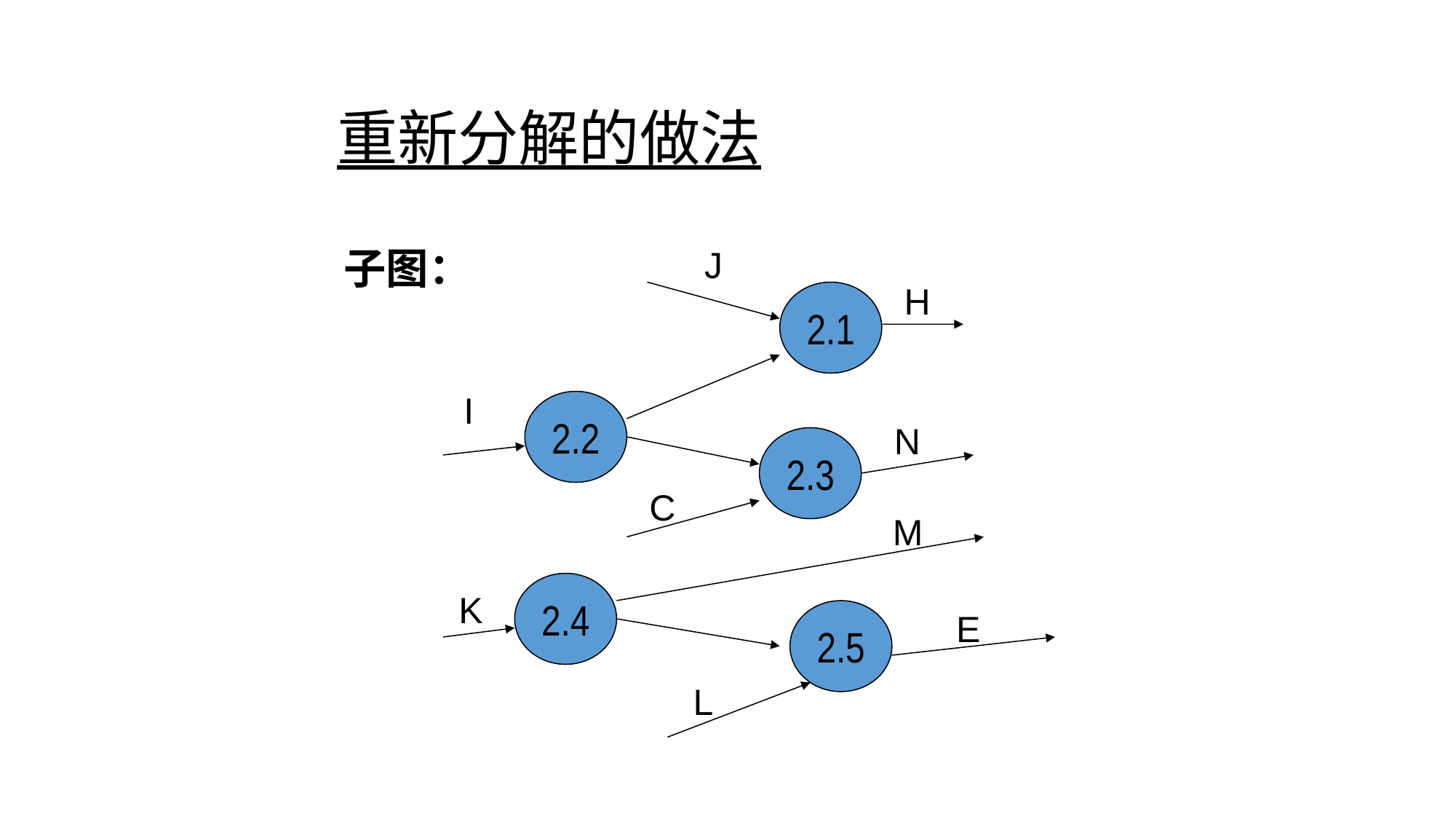

# 重新分解的做法
子图：
J
H

2.1

I
2.2
N
2.3

C

M

2.4
K
2.5
E

L